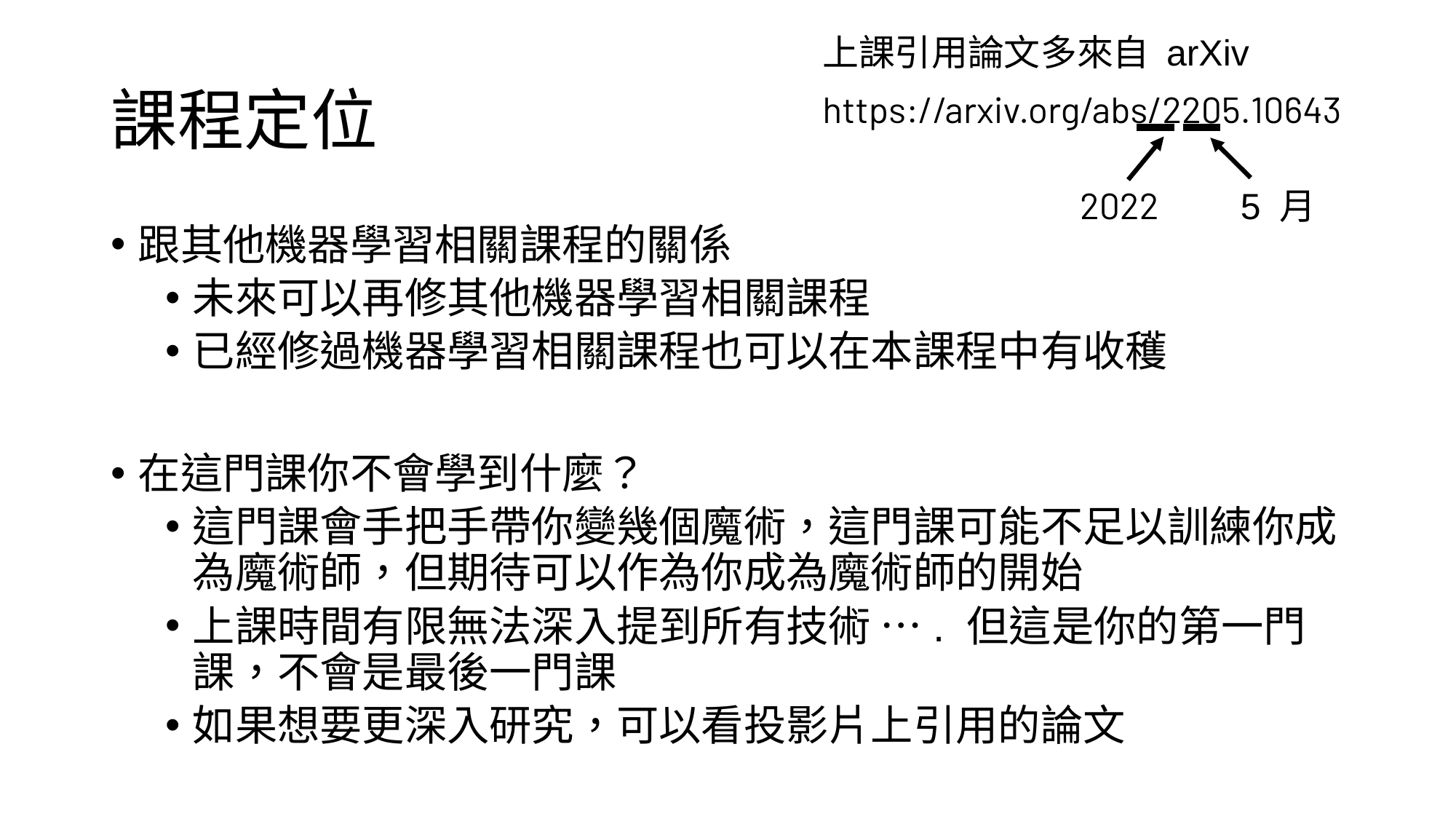

上課引用論文多來自 arXiv
# 課程定位
https://arxiv.org/abs/2205.10643
2022
5 月
跟其他機器學習相關課程的關係
未來可以再修其他機器學習相關課程
已經修過機器學習相關課程也可以在本課程中有收穫

在這門課你不會學到什麼？
這門課會手把手帶你變幾個魔術，這門課可能不足以訓練你成為魔術師，但期待可以作為你成為魔術師的開始
上課時間有限無法深入提到所有技術 …. 但這是你的第一門課，不會是最後一門課
如果想要更深入研究，可以看投影片上引用的論文